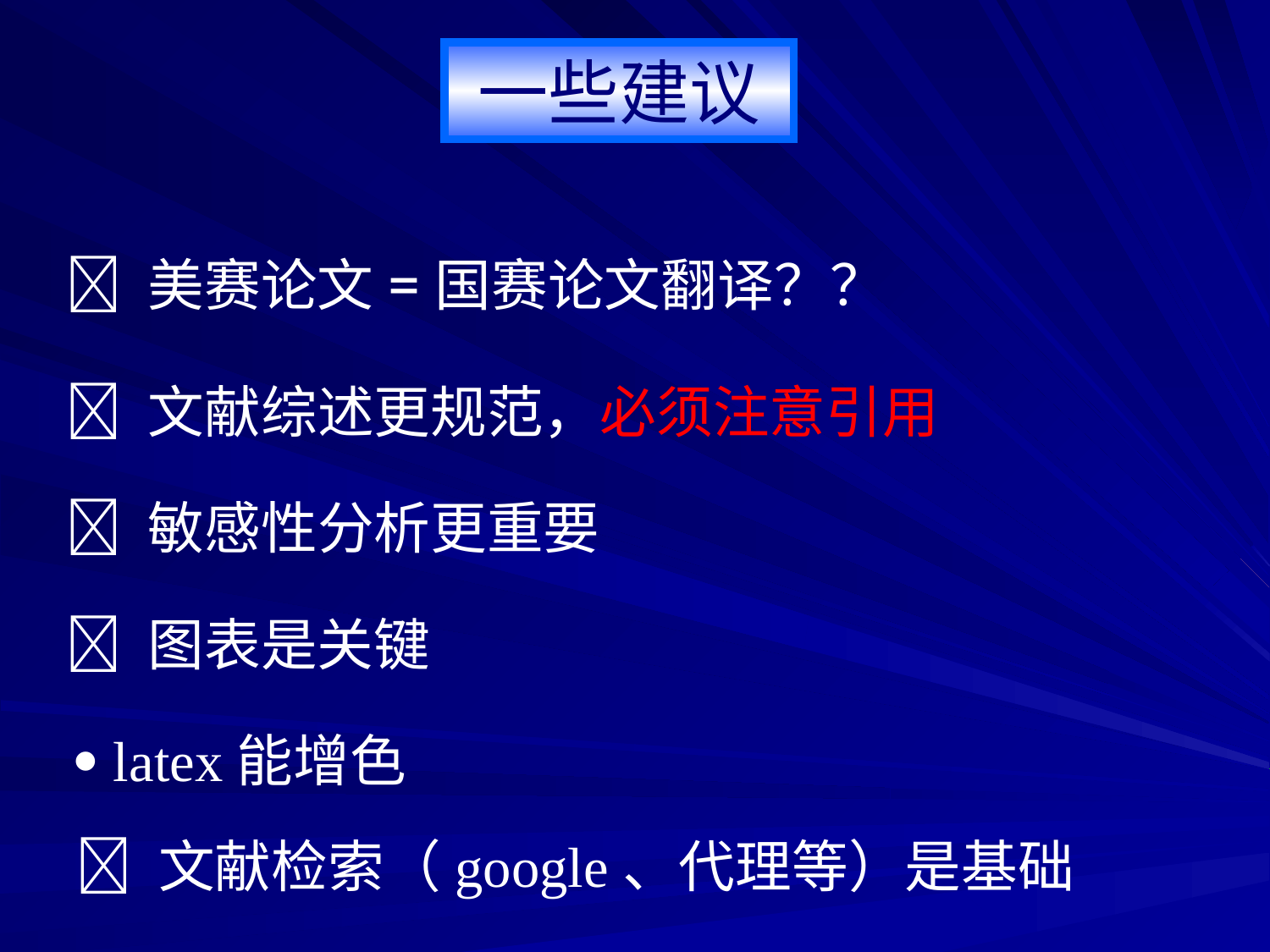

一些建议
• 美赛论文=国赛论文翻译？？
• 文献综述更规范，必须注意引用
• 敏感性分析更重要
• 图表是关键
• latex能增色
• 文献检索（google、代理等）是基础